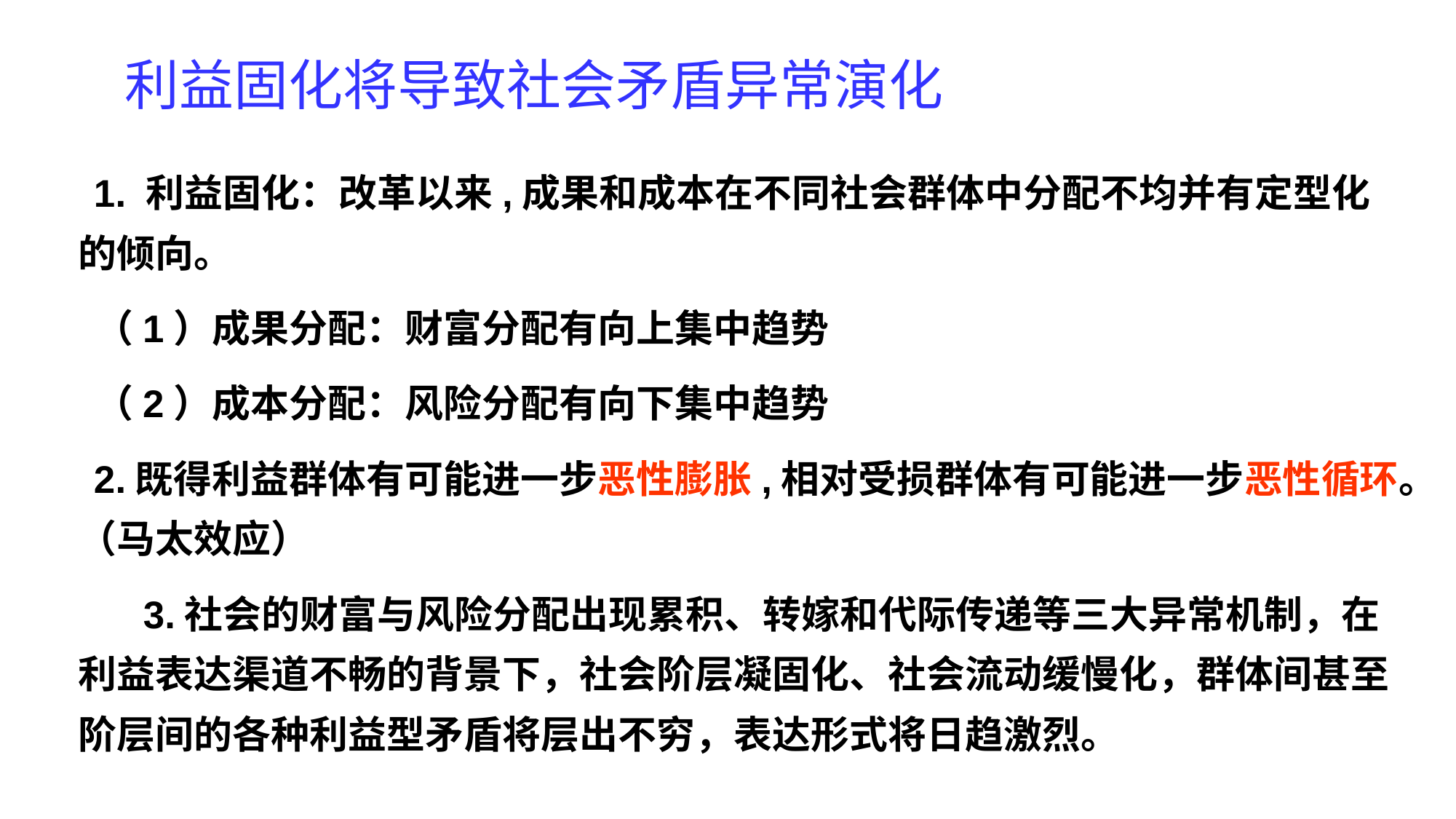

利益固化将导致社会矛盾异常演化

    1. 利益固化：改革以来,成果和成本在不同社会群体中分配不均并有定型化的倾向。
    （1）成果分配：财富分配有向上集中趋势
    （2）成本分配：风险分配有向下集中趋势
    2.既得利益群体有可能进一步恶性膨胀,相对受损群体有可能进一步恶性循环。（马太效应）
    3.社会的财富与风险分配出现累积、转嫁和代际传递等三大异常机制，在利益表达渠道不畅的背景下，社会阶层凝固化、社会流动缓慢化，群体间甚至阶层间的各种利益型矛盾将层出不穷，表达形式将日趋激烈。